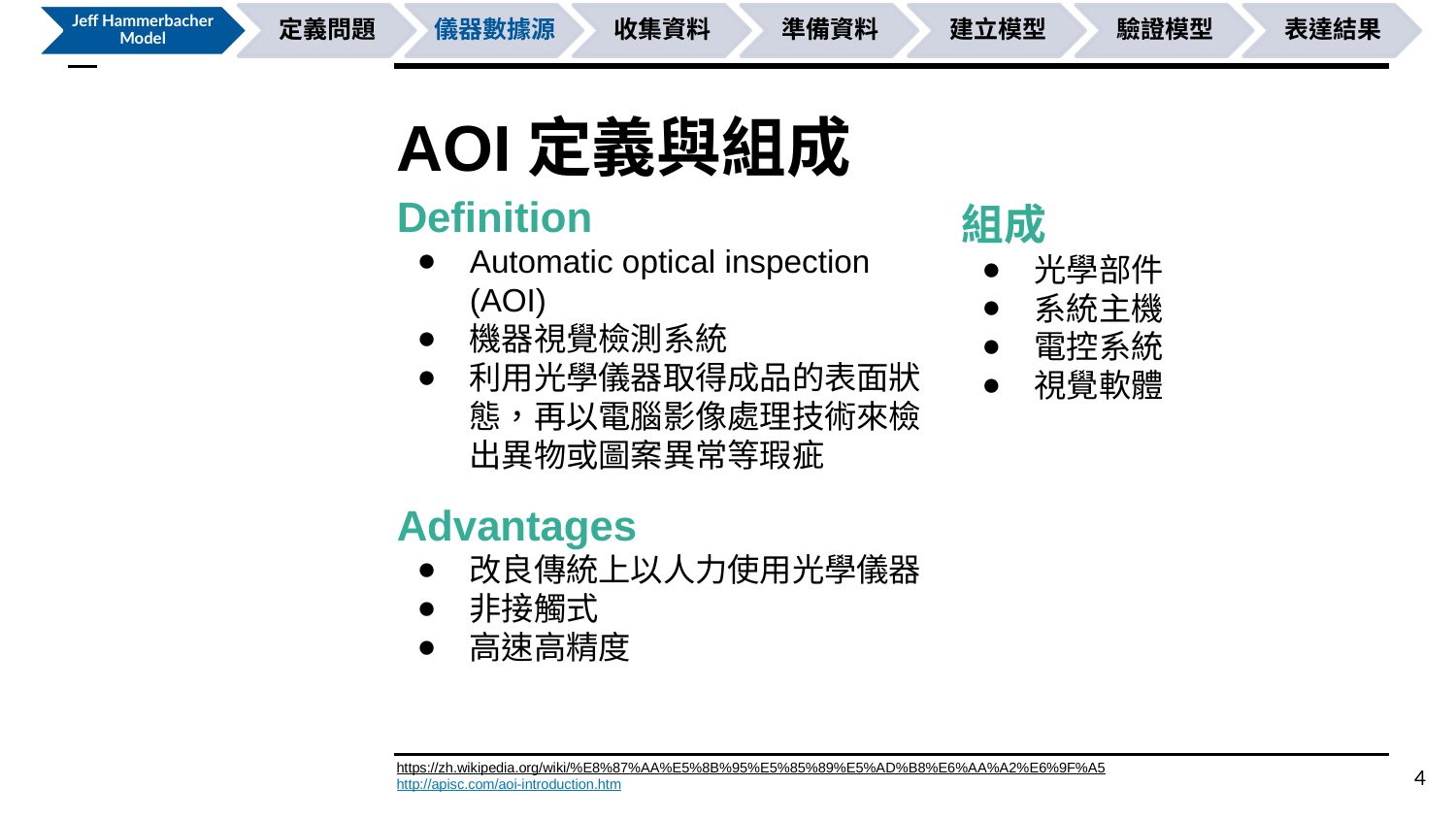

Jeff Hammerbacher Model
定義問題
儀器數據源
收集資料
準備資料
建立模型
驗證模型
表達結果
# AOI定義與組成
Definition
Automatic optical inspection (AOI)
機器視覺檢測系統
利用光學儀器取得成品的表面狀態，再以電腦影像處理技術來檢出異物或圖案異常等瑕疵
Advantages
改良傳統上以人力使用光學儀器
非接觸式
高速高精度

組成
光學部件
系統主機
電控系統
視覺軟體
4
https://zh.wikipedia.org/wiki/%E8%87%AA%E5%8B%95%E5%85%89%E5%AD%B8%E6%AA%A2%E6%9F%A5
http://apisc.com/aoi-introduction.htm